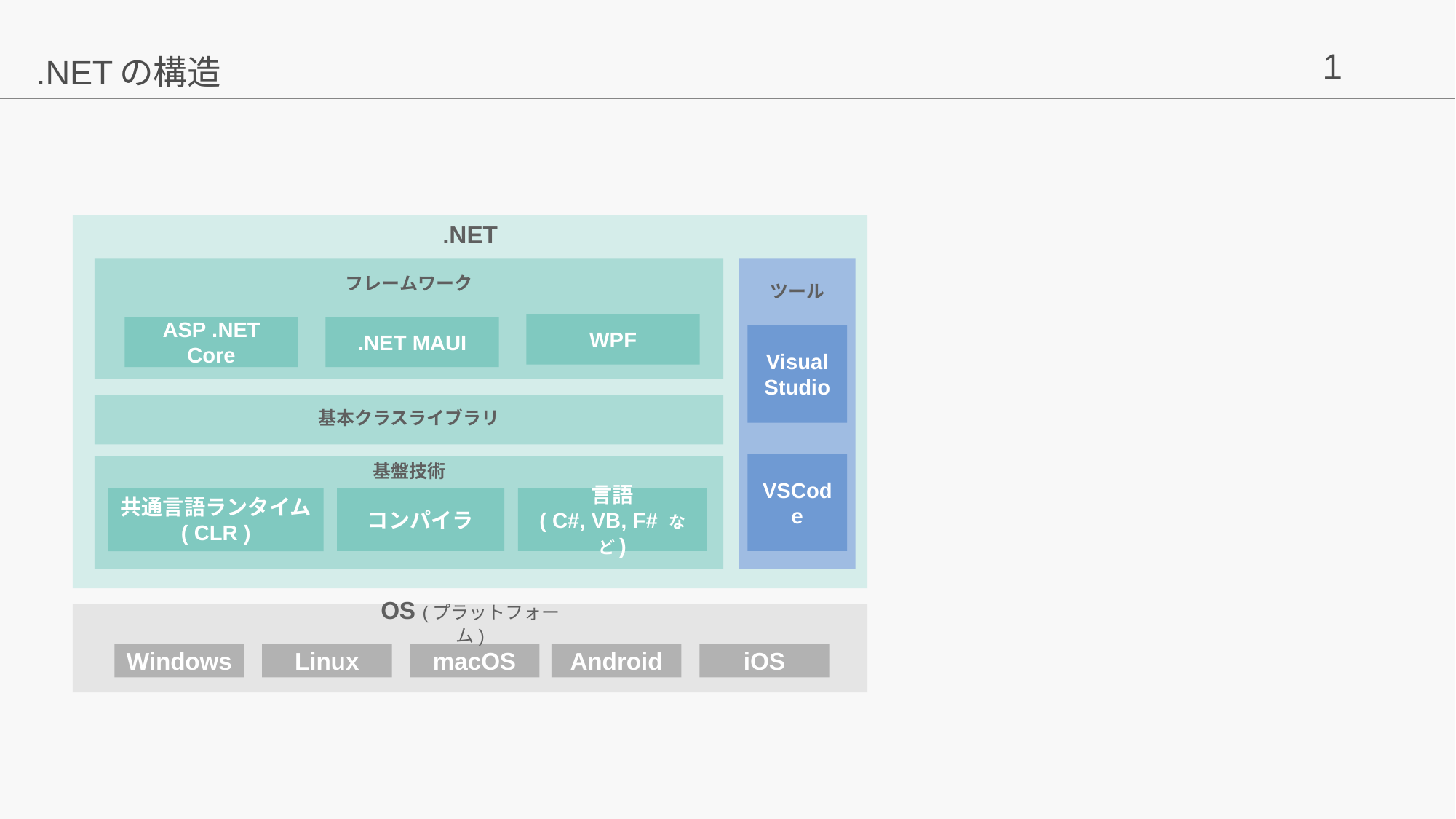

.NETの構造

.NET

フレームワーク
ツール
WPF
ASP .NET Core
.NET MAUI
Visual
Studio

基本クラスライブラリ
VSCode
基盤技術

コンパイラ
言語
( C#, VB, F# など)
共通言語ランタイム
( CLR )

OS (プラットフォーム)
Windows
Linux
macOS
Android
iOS